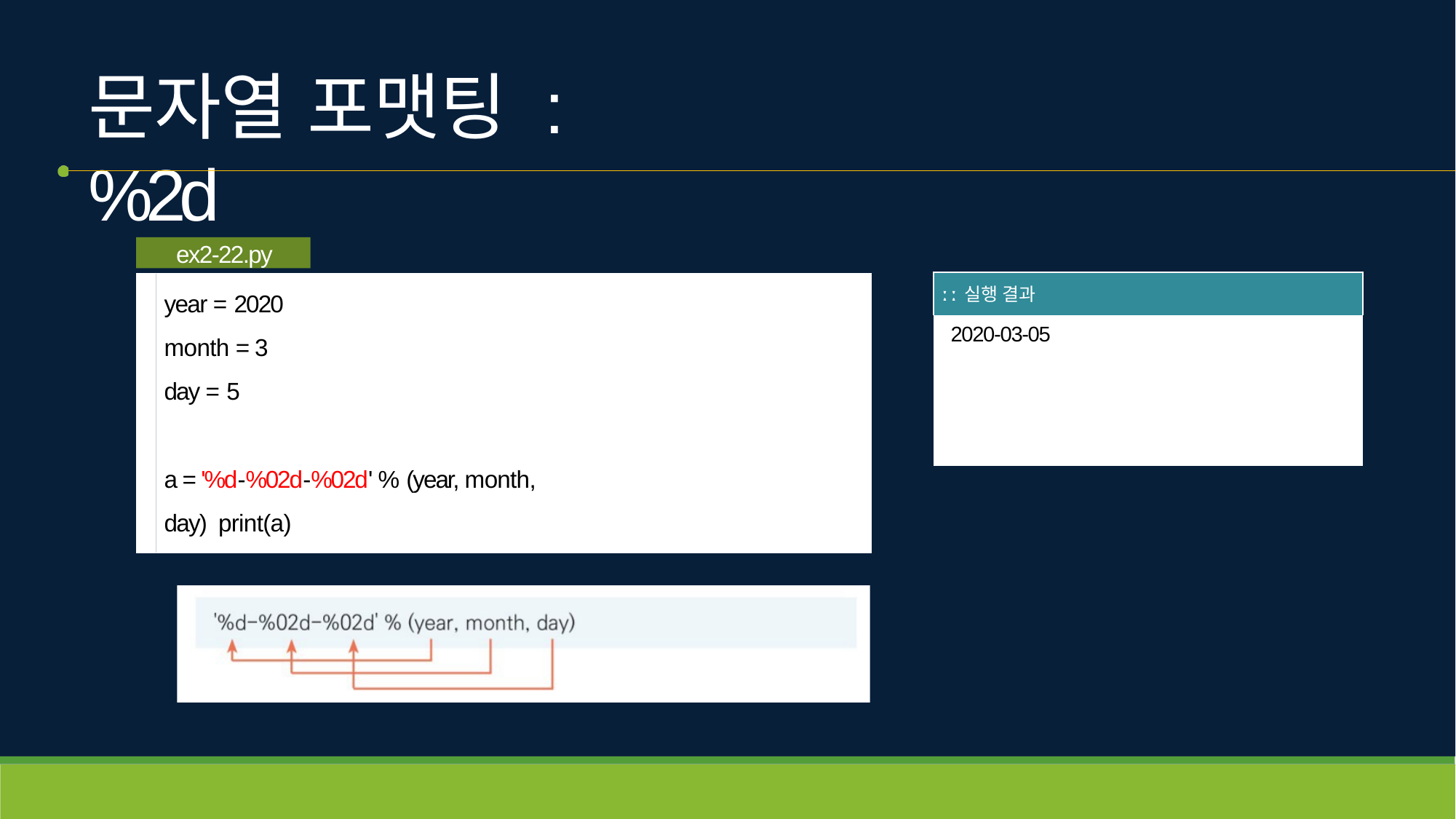

# 문자열 포맷팅 : %2d

ex2-22.py
year = 2020
month = 3
day = 5

a = '%d-%02d-%02d' % (year, month, day)  print(a)
| ː ː 실행 결과 |
| --- |
| 2020-03-05 |